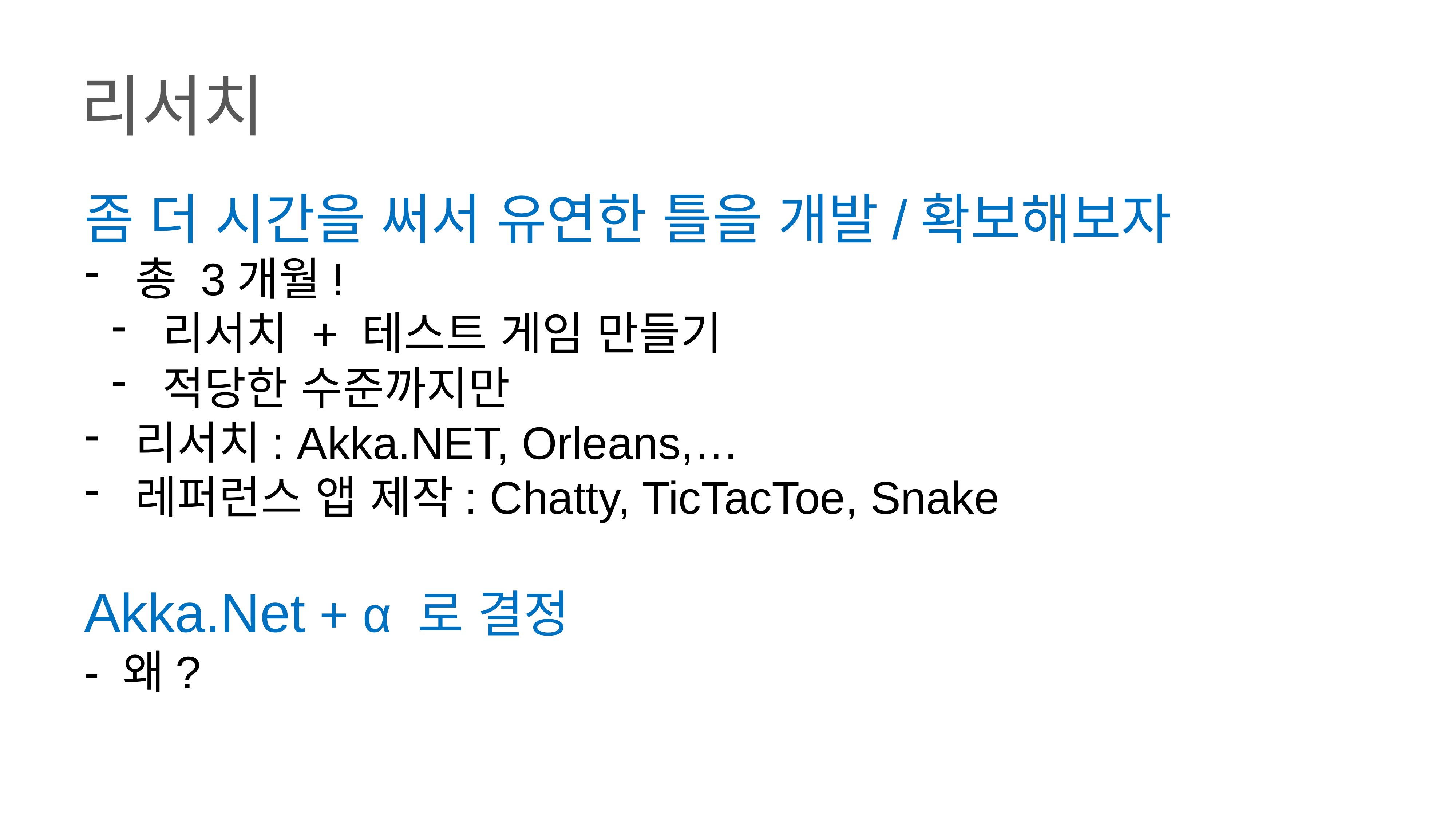

리서치
좀 더 시간을 써서 유연한 틀을 개발/확보해보자
총 3개월!
리서치 + 테스트 게임 만들기
적당한 수준까지만
리서치: Akka.NET, Orleans,…
레퍼런스 앱 제작: Chatty, TicTacToe, Snake

Akka.Net + α 로 결정
- 왜?